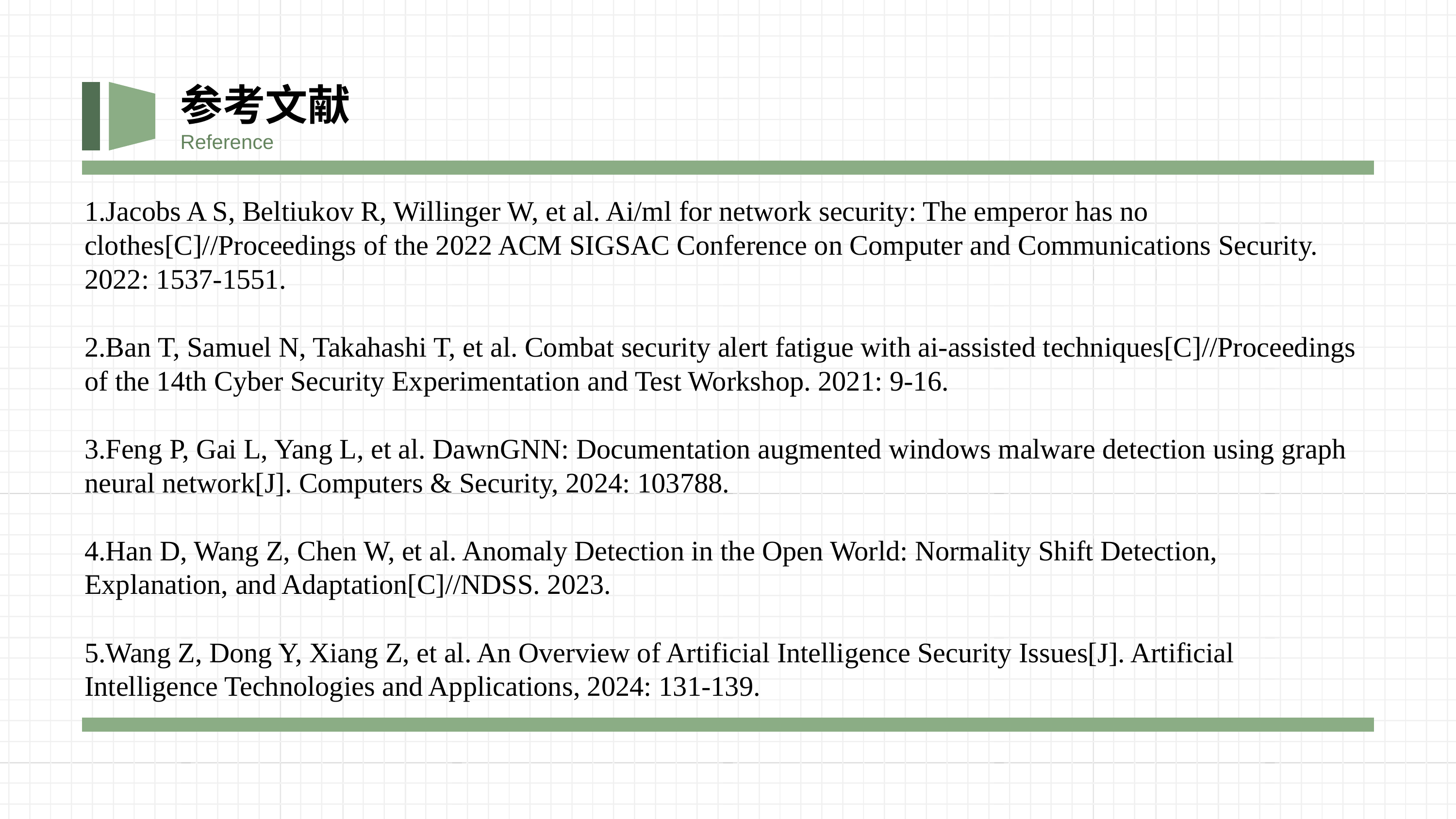

参考文献
Reference

1.Jacobs A S, Beltiukov R, Willinger W, et al. Ai/ml for network security: The emperor has no clothes[C]//Proceedings of the 2022 ACM SIGSAC Conference on Computer and Communications Security. 2022: 1537-1551.

2.Ban T, Samuel N, Takahashi T, et al. Combat security alert fatigue with ai-assisted techniques[C]//Proceedings of the 14th Cyber Security Experimentation and Test Workshop. 2021: 9-16.

3.Feng P, Gai L, Yang L, et al. DawnGNN: Documentation augmented windows malware detection using graph neural network[J]. Computers & Security, 2024: 103788.

4.Han D, Wang Z, Chen W, et al. Anomaly Detection in the Open World: Normality Shift Detection, Explanation, and Adaptation[C]//NDSS. 2023.

5.Wang Z, Dong Y, Xiang Z, et al. An Overview of Artificial Intelligence Security Issues[J]. Artificial Intelligence Technologies and Applications, 2024: 131-139.